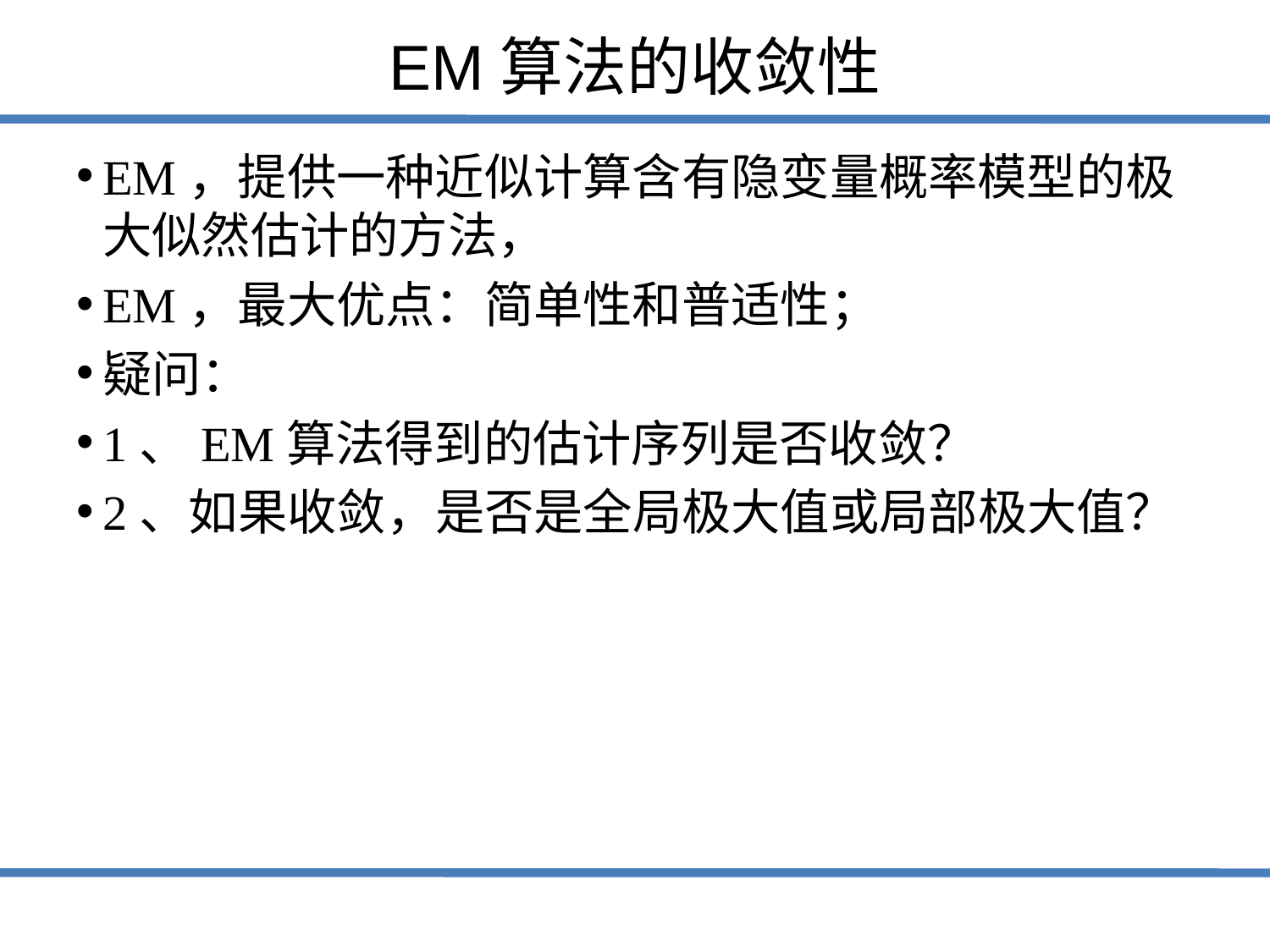

# EM算法的收敛性
EM，提供一种近似计算含有隐变量概率模型的极大似然估计的方法，
EM，最大优点：简单性和普适性；
疑问：
1、EM算法得到的估计序列是否收敛？
2、如果收敛，是否是全局极大值或局部极大值？